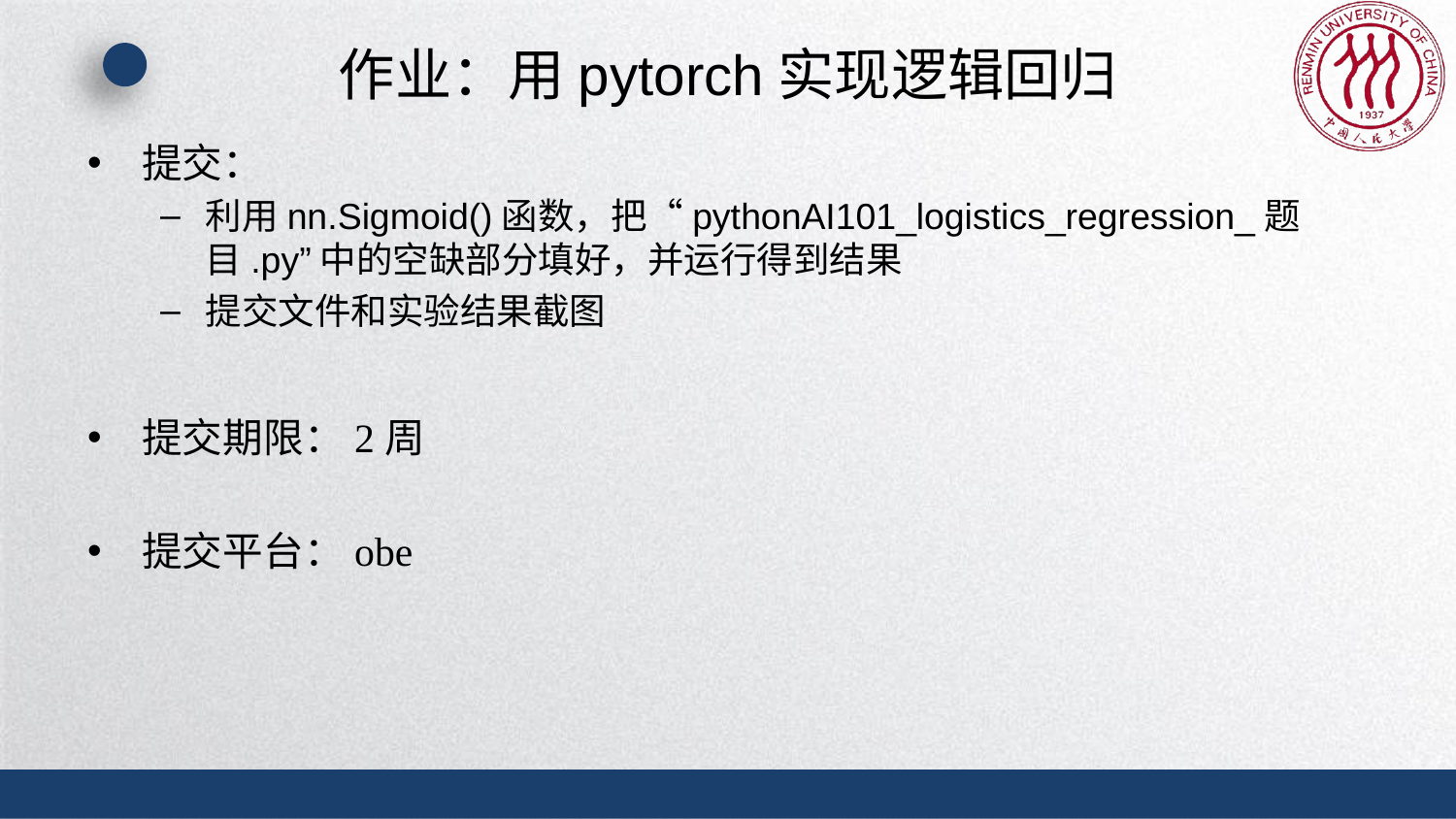

# 作业：用pytorch实现逻辑回归
提交：
利用nn.Sigmoid()函数，把“pythonAI101_logistics_regression_题目.py”中的空缺部分填好，并运行得到结果
提交文件和实验结果截图

提交期限：2周

提交平台：obe